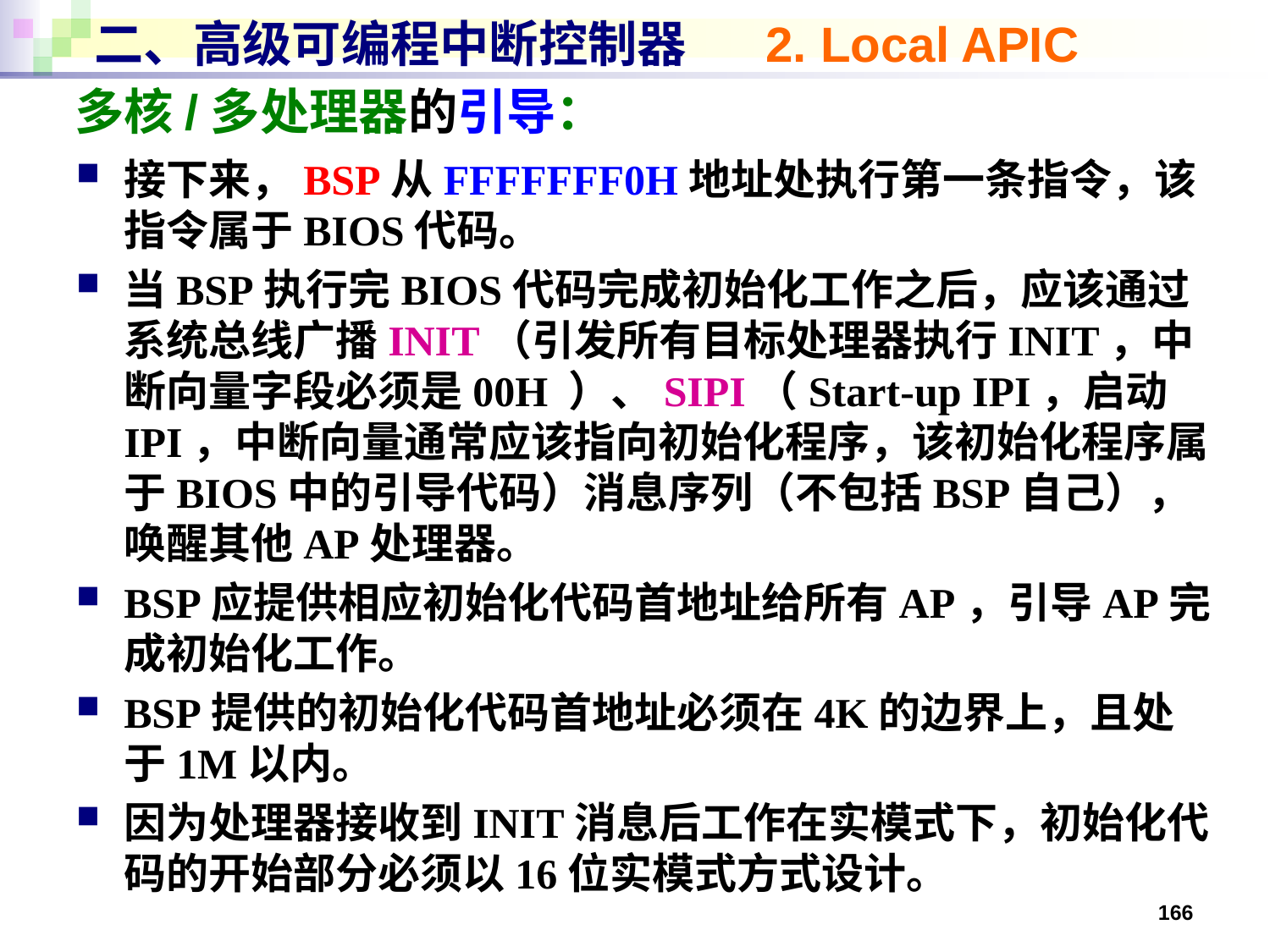

# 二、高级可编程中断控制器      2. Local APIC
多核/多处理器的引导：
接下来，BSP从FFFFFFF0H地址处执行第一条指令，该指令属于BIOS代码。
当BSP执行完BIOS代码完成初始化工作之后，应该通过系统总线广播INIT（引发所有目标处理器执行INIT，中断向量字段必须是00H ）、SIPI（Start-up IPI，启动IPI，中断向量通常应该指向初始化程序，该初始化程序属于BIOS中的引导代码）消息序列（不包括BSP自己），唤醒其他AP处理器。
BSP应提供相应初始化代码首地址给所有AP，引导AP完成初始化工作。
BSP提供的初始化代码首地址必须在4K的边界上，且处于1M以内。
因为处理器接收到INIT消息后工作在实模式下，初始化代码的开始部分必须以16位实模式方式设计。
166